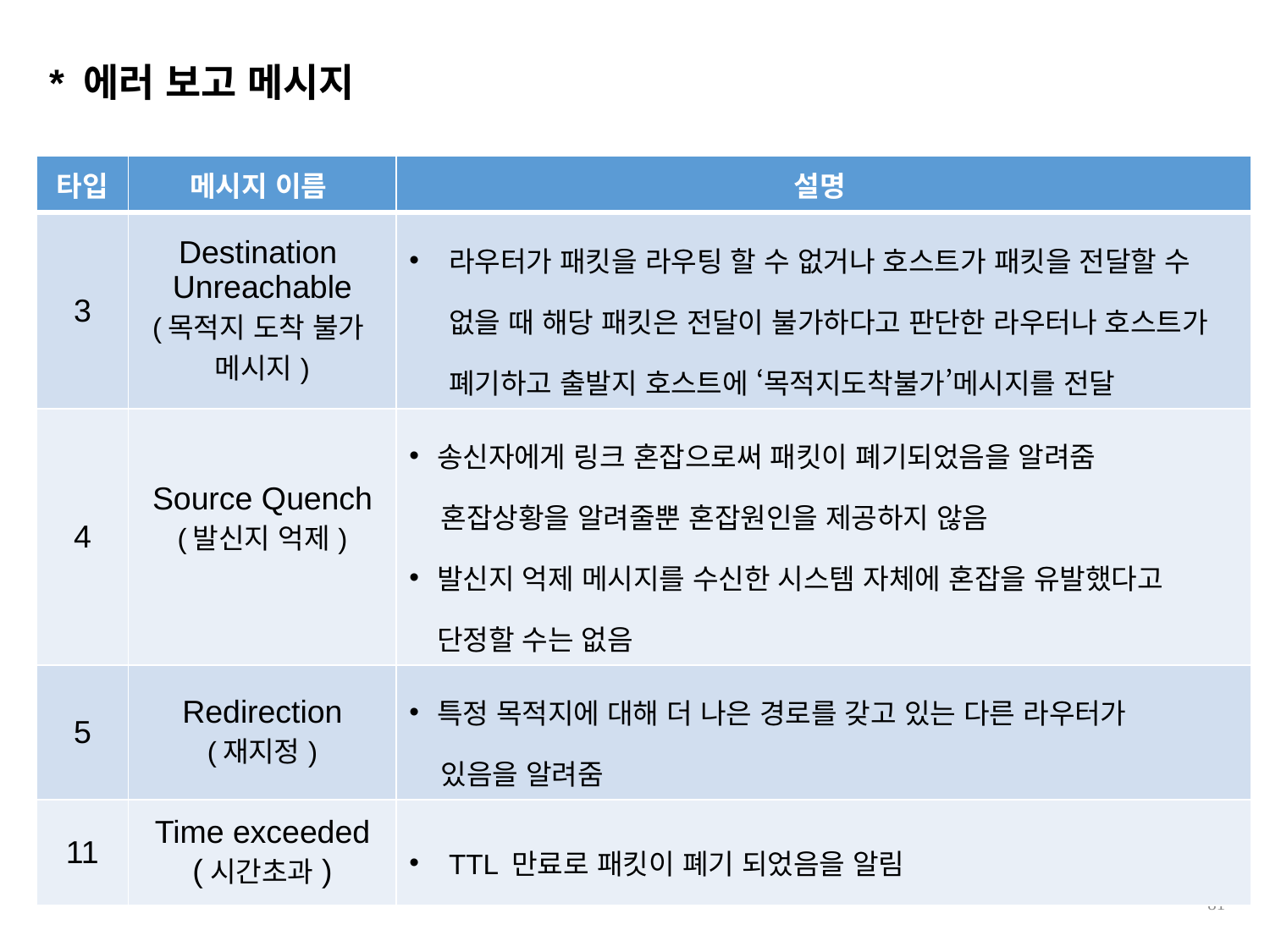

* 에러 보고 메시지
| 타입 | 메시지 이름 | 설명 |
| --- | --- | --- |
| 3 | Destination Unreachable (목적지 도착 불가 메시지) | 라우터가 패킷을 라우팅 할 수 없거나 호스트가 패킷을 전달할 수 없을 때 해당 패킷은 전달이 불가하다고 판단한 라우터나 호스트가 폐기하고 출발지 호스트에 ‘목적지도착불가’메시지를 전달 |
| 4 | Source Quench (발신지 억제) | 송신자에게 링크 혼잡으로써 패킷이 폐기되었음을 알려줌 혼잡상황을 알려줄뿐 혼잡원인을 제공하지 않음 발신지 억제 메시지를 수신한 시스템 자체에 혼잡을 유발했다고 단정할 수는 없음 |
| 5 | Redirection (재지정) | 특정 목적지에 대해 더 나은 경로를 갖고 있는 다른 라우터가 있음을 알려줌 |
| 11 | Time exceeded (시간초과) | TTL 만료로 패킷이 폐기 되었음을 알림 |
81